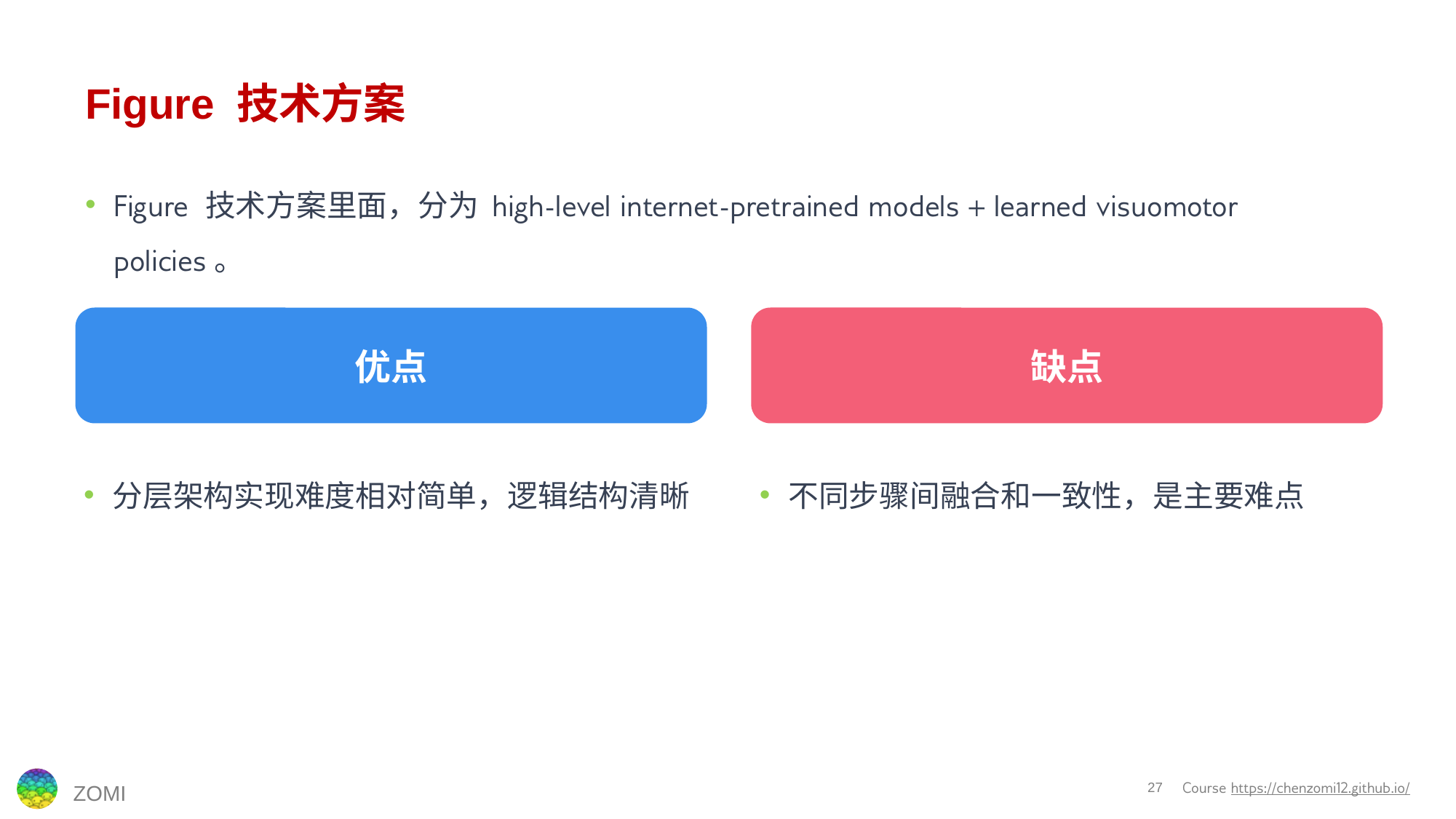

# Figure 技术方案
Figure 技术方案里面，分为 high-level internet-pretrained models + learned visuomotor policies。
优点
缺点
分层架构实现难度相对简单，逻辑结构清晰
不同步骤间融合和一致性，是主要难点